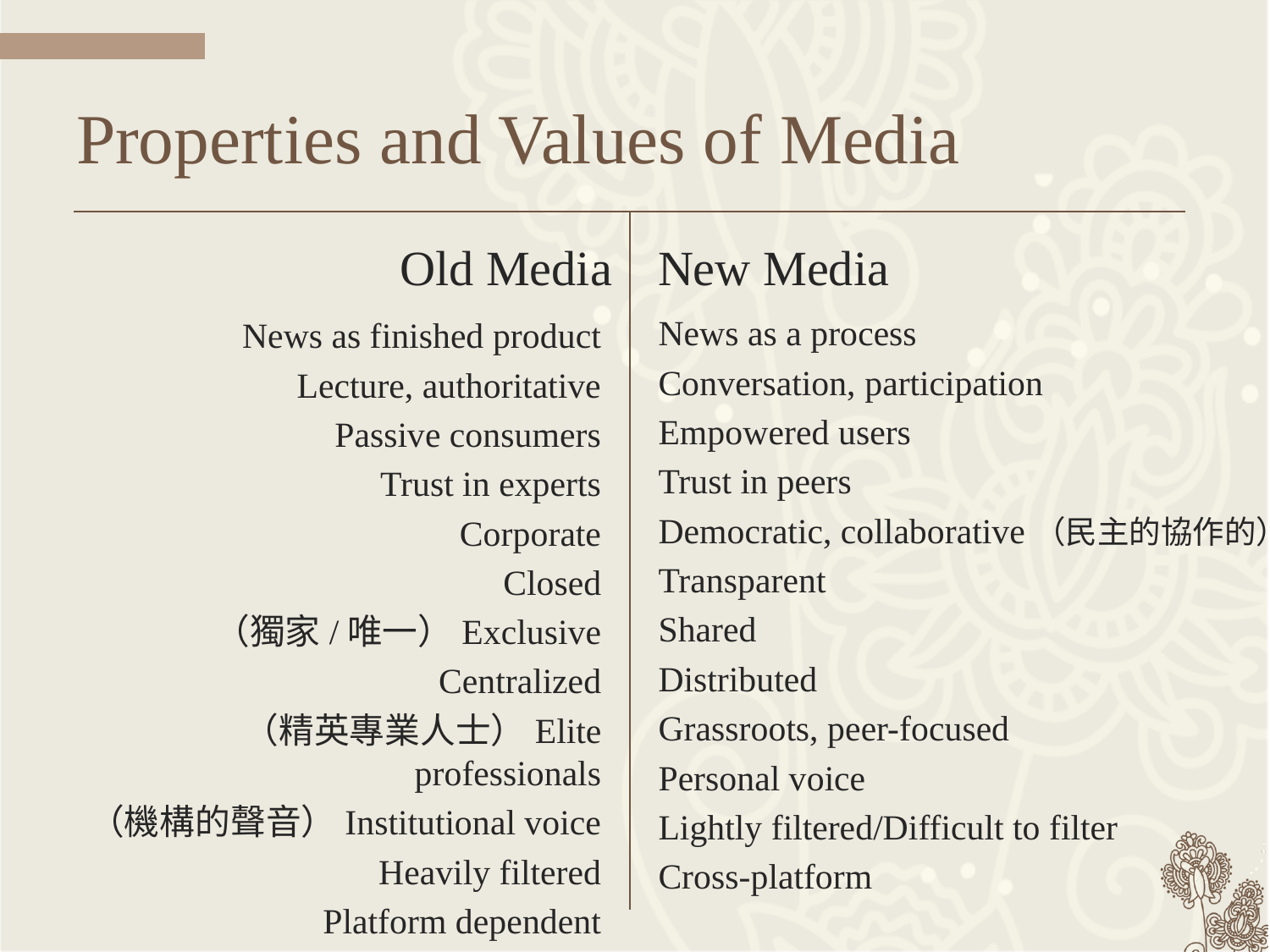

# Properties and Values of Media
Old Media
New Media
News as a process
Conversation, participation
Empowered users
Trust in peers
Democratic, collaborative（民主的協作的）
Transparent
Shared
Distributed
Grassroots, peer-focused
Personal voice
Lightly filtered/Difficult to filter
Cross-platform
News as finished product
Lecture, authoritative
Passive consumers
Trust in experts
Corporate
Closed
（獨家/唯一）Exclusive
Centralized
（精英專業人士）Elite professionals
（機構的聲音）Institutional voice
Heavily filtered
Platform dependent